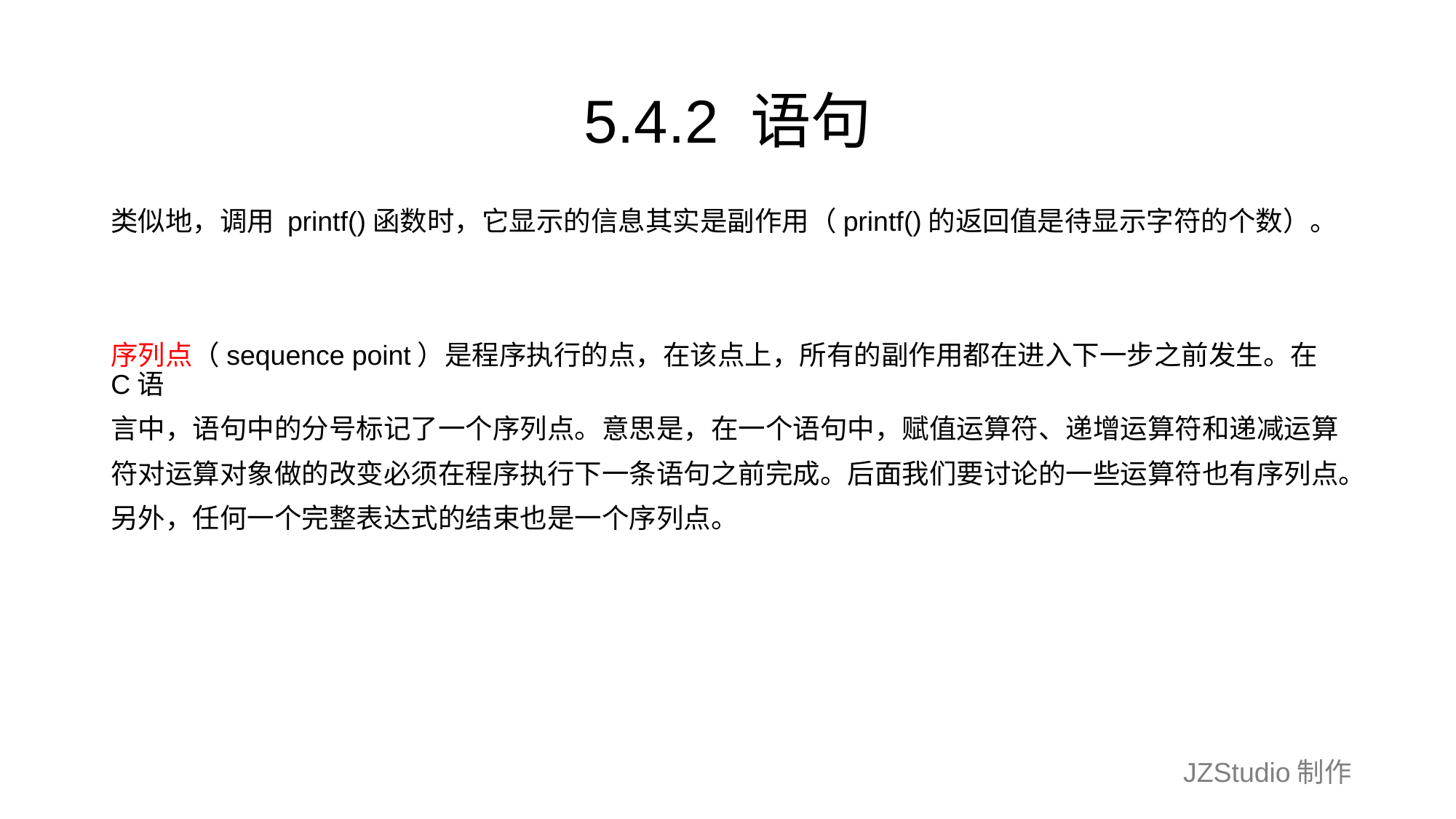

# 5.4.2 语句
类似地，调用 printf()函数时，它显示的信息其实是副作用（printf()的返回值是待显示字符的个数）。

序列点（sequence point）是程序执行的点，在该点上，所有的副作用都在进入下一步之前发生。在 C语
言中，语句中的分号标记了一个序列点。意思是，在一个语句中，赋值运算符、递增运算符和递减运算
符对运算对象做的改变必须在程序执行下一条语句之前完成。后面我们要讨论的一些运算符也有序列点。
另外，任何一个完整表达式的结束也是一个序列点。